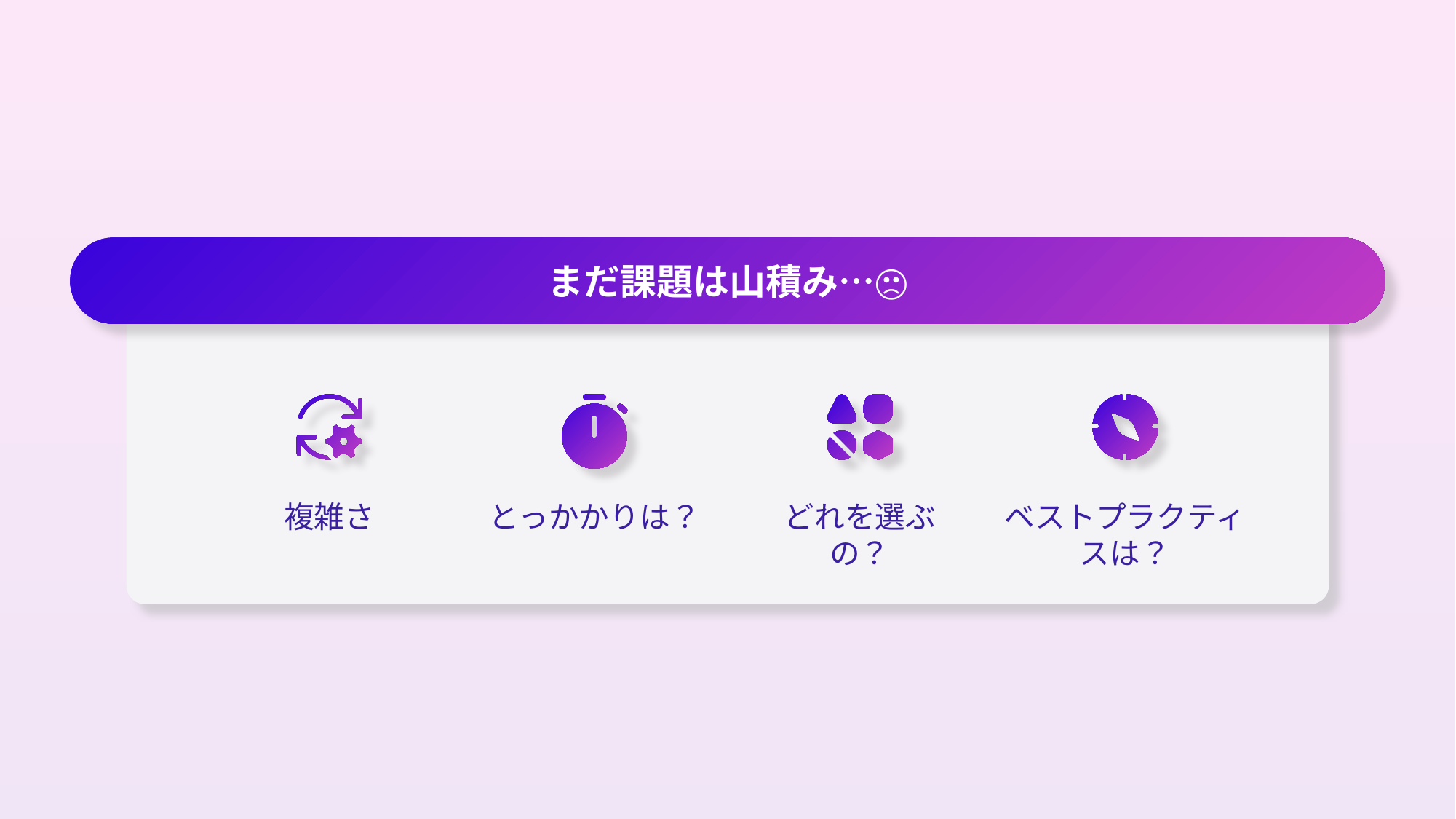

まだ課題は山積み…🙁

複雑さ
とっかかりは？
どれを選ぶの？
ベストプラクティスは？